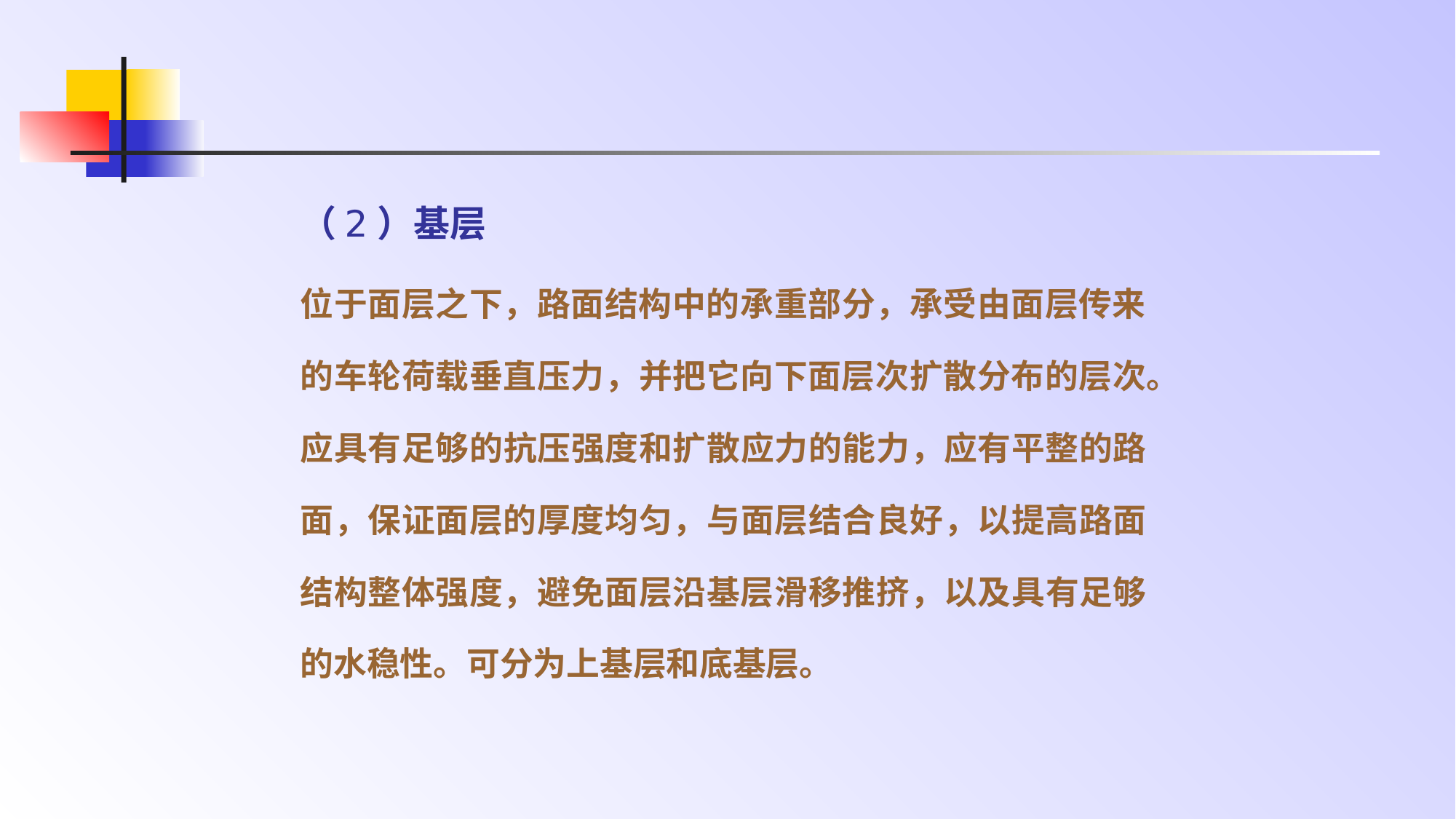

（2）基层
位于面层之下，路面结构中的承重部分，承受由面层传来的车轮荷载垂直压力，并把它向下面层次扩散分布的层次。应具有足够的抗压强度和扩散应力的能力，应有平整的路面，保证面层的厚度均匀，与面层结合良好，以提高路面结构整体强度，避免面层沿基层滑移推挤，以及具有足够的水稳性。可分为上基层和底基层。